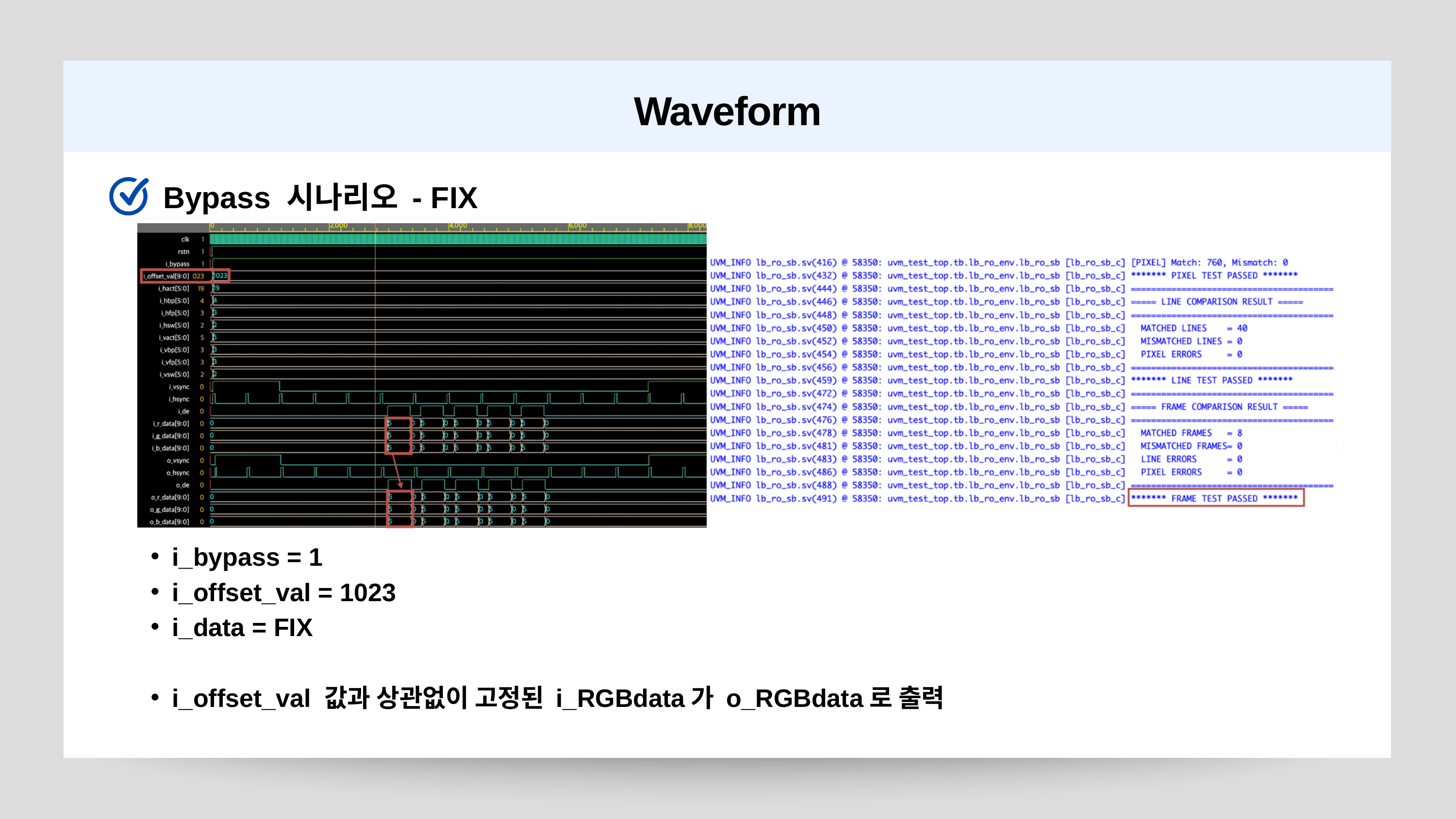

Waveform
Bypass 시나리오 - FIX

i_bypass = 1
i_offset_val = 1023
i_data = FIX

i_offset_val 값과 상관없이 고정된 i_RGBdata가 o_RGBdata로 출력